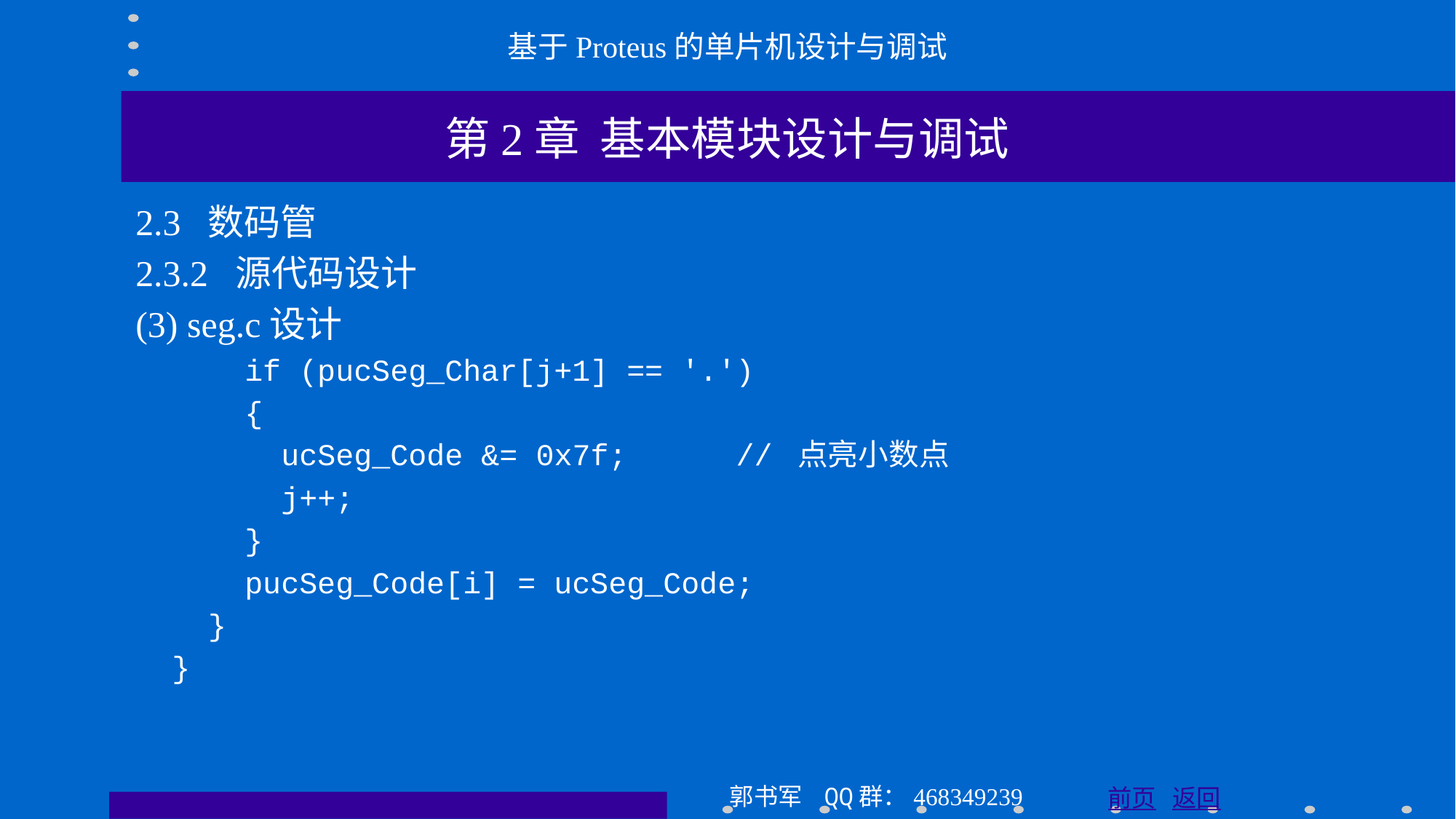

基于Proteus的单片机设计与调试
第2章  基本模块设计与调试
2.3  数码管
2.3.2  源代码设计
(3) seg.c设计
      if (pucSeg_Char[j+1] == '.')
      {
        ucSeg_Code &= 0x7f;      // 点亮小数点
        j++;
      }
      pucSeg_Code[i] = ucSeg_Code;
    }
  }

郭书军   QQ群：468349239
前页   返回